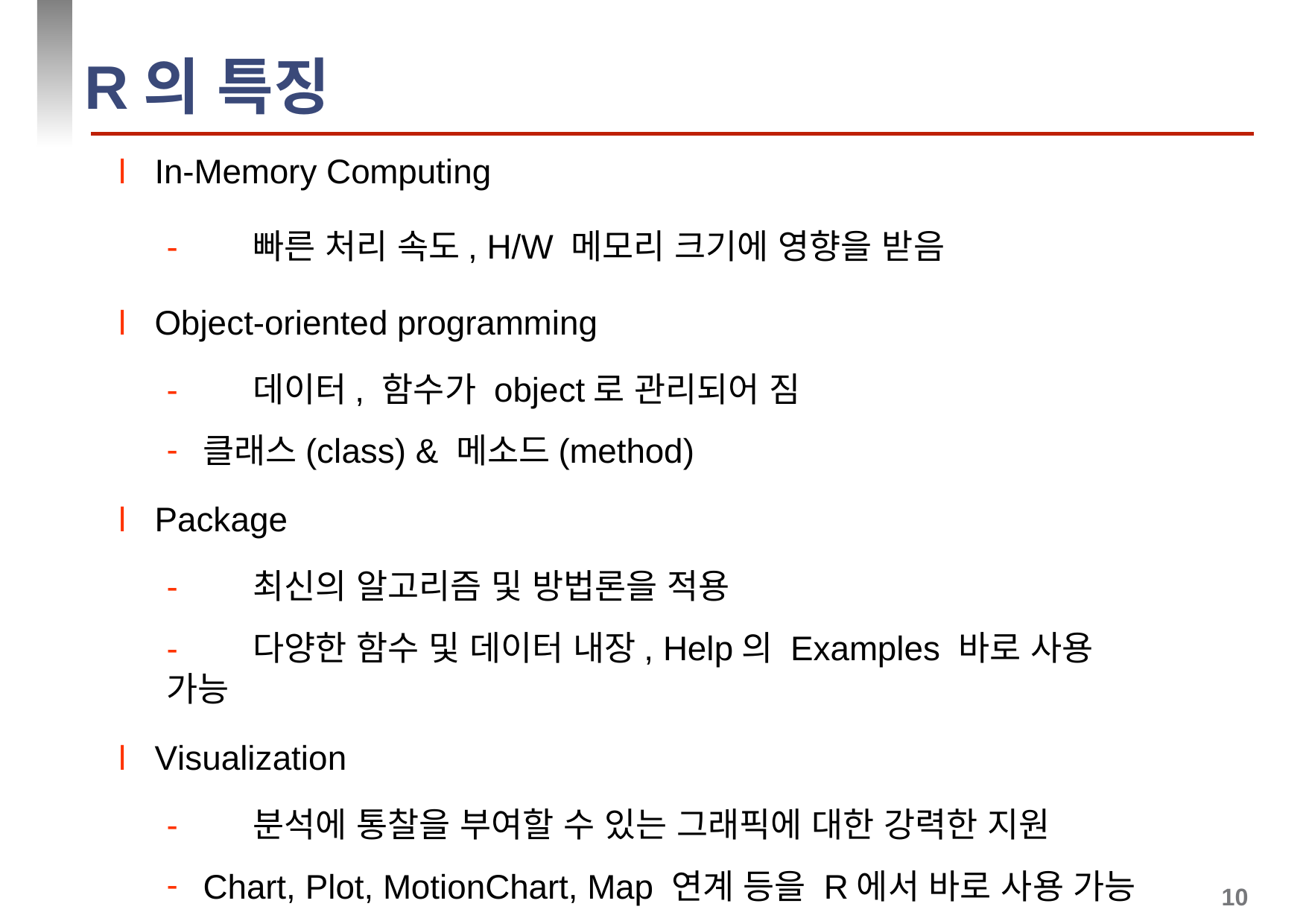

# R의 특징
l In-Memory Computing

-	빠른 처리 속도, H/W 메모리 크기에 영향을 받음

l Object-oriented programming
-	데이터, 함수가 object로 관리되어 짐
클래스(class) & 메소드(method)
l Package
-	최신의 알고리즘 및 방법론을 적용
-	다양한 함수 및 데이터 내장, Help의 Examples 바로 사용 가능
l Visualization
-	분석에 통찰을 부여할 수 있는 그래픽에 대한 강력한 지원
Chart, Plot, MotionChart, Map 연계 등을 R에서 바로 사용 가능
10